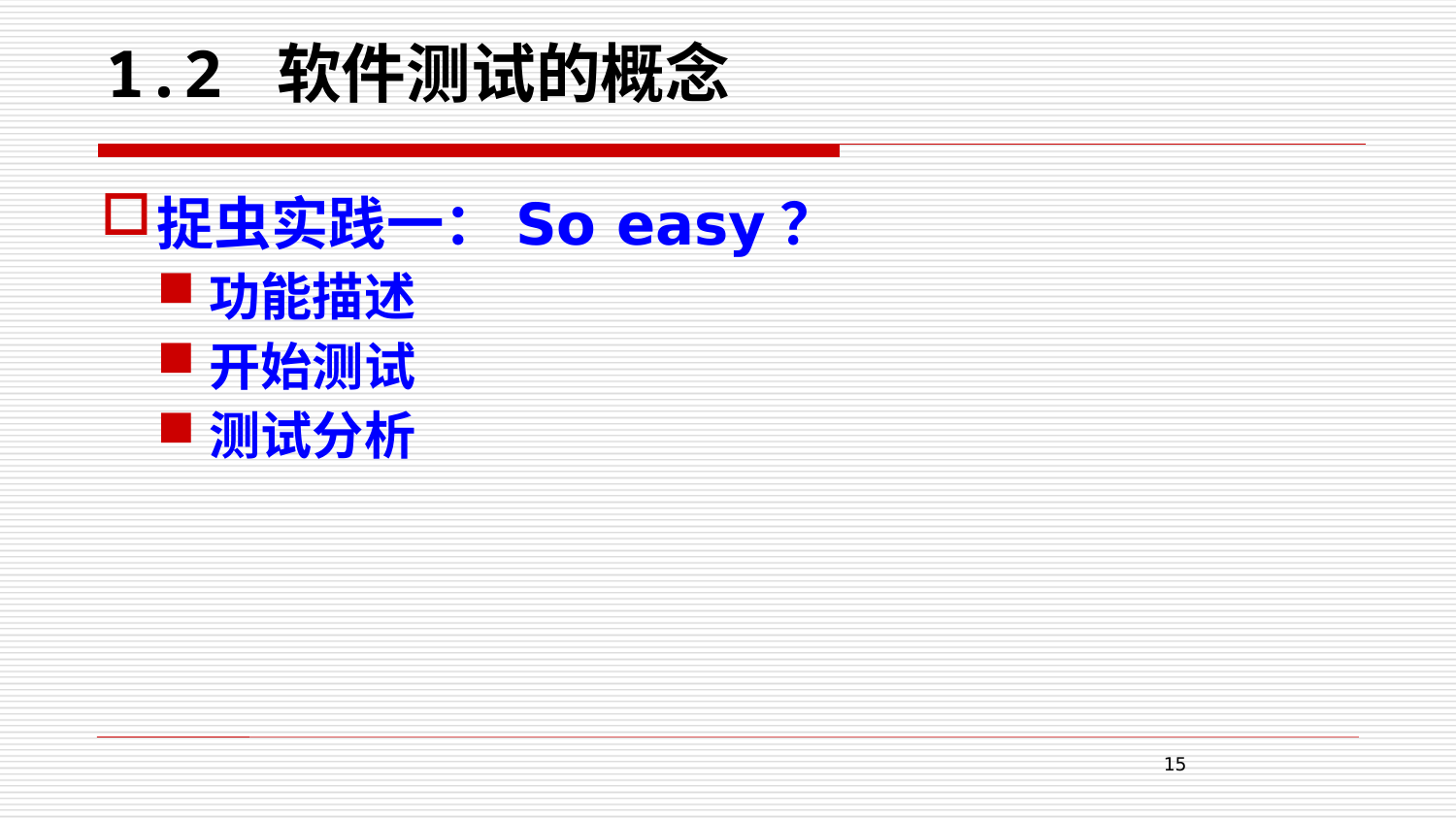

# 1.2 软件测试的概念
捉虫实践一：So easy？
功能描述
开始测试
测试分析
15